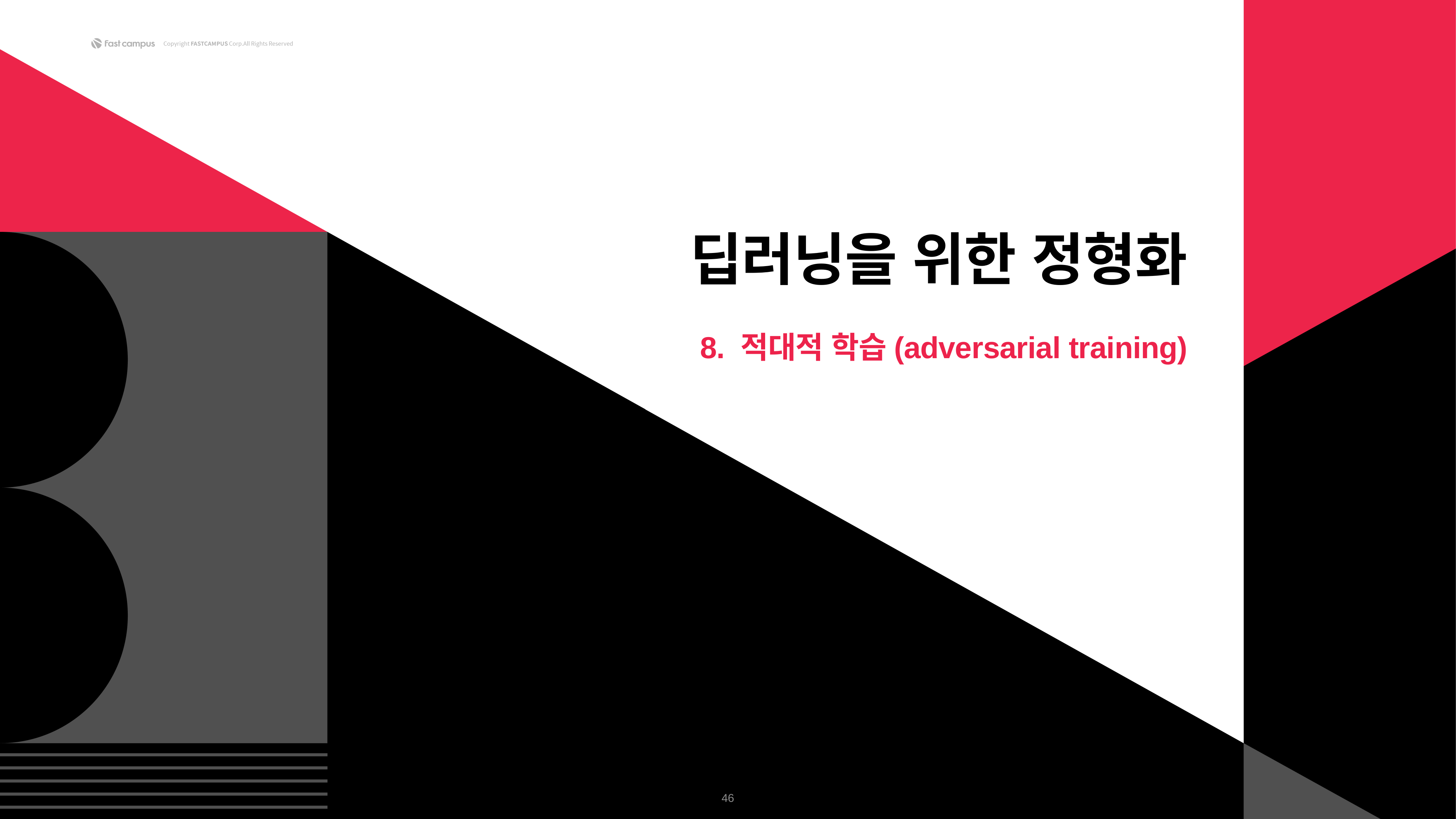

딥러닝을 위한 정형화

8. 적대적 학습(adversarial training)
46